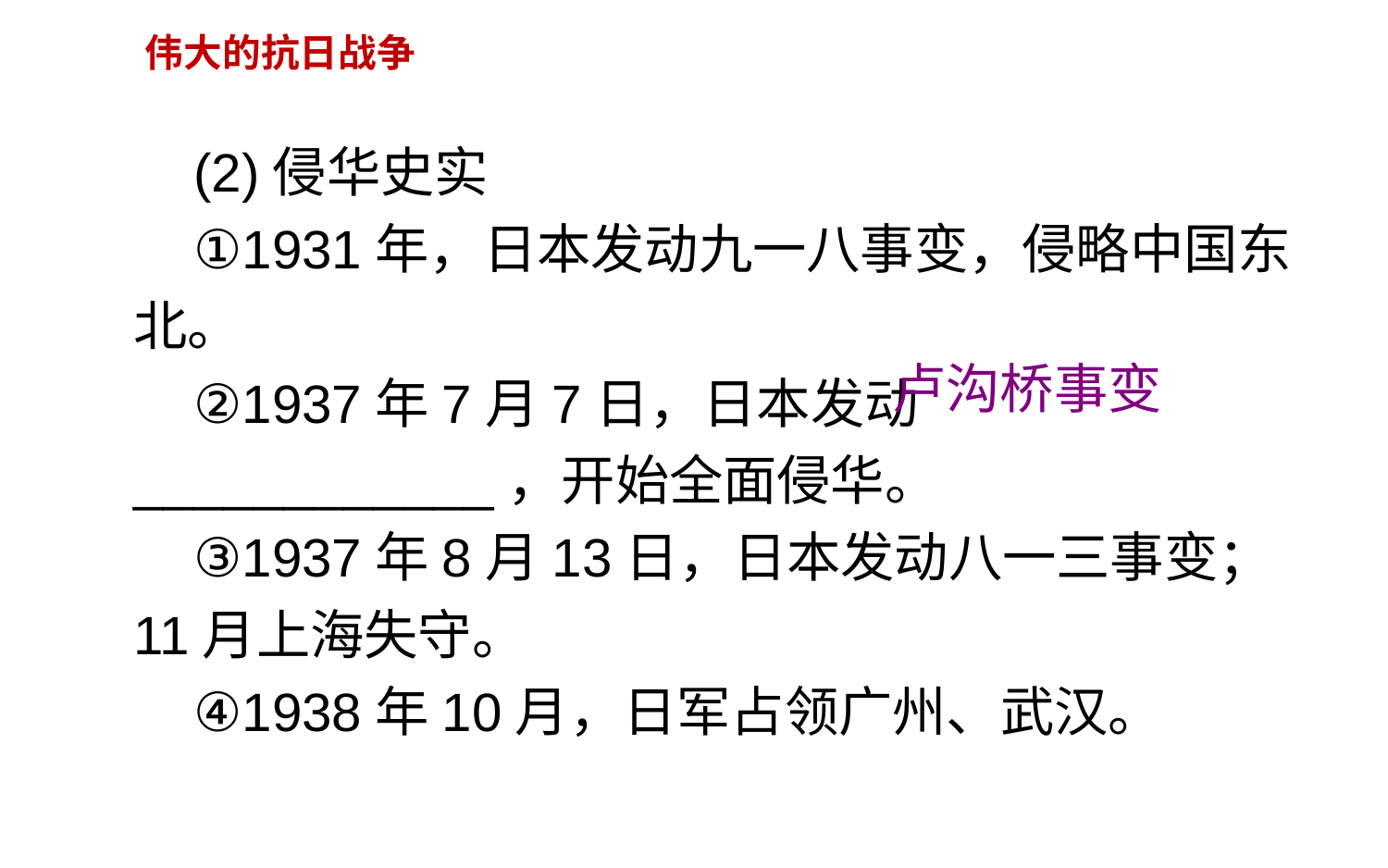

伟大的抗日战争
    (2)侵华史实
    ①1931年，日本发动九一八事变，侵略中国东北。
    ②1937年7月7日，日本发动____________，开始全面侵华。
    ③1937年8月13日，日本发动八一三事变；11月上海失守。
    ④1938年10月，日军占领广州、武汉。
卢沟桥事变